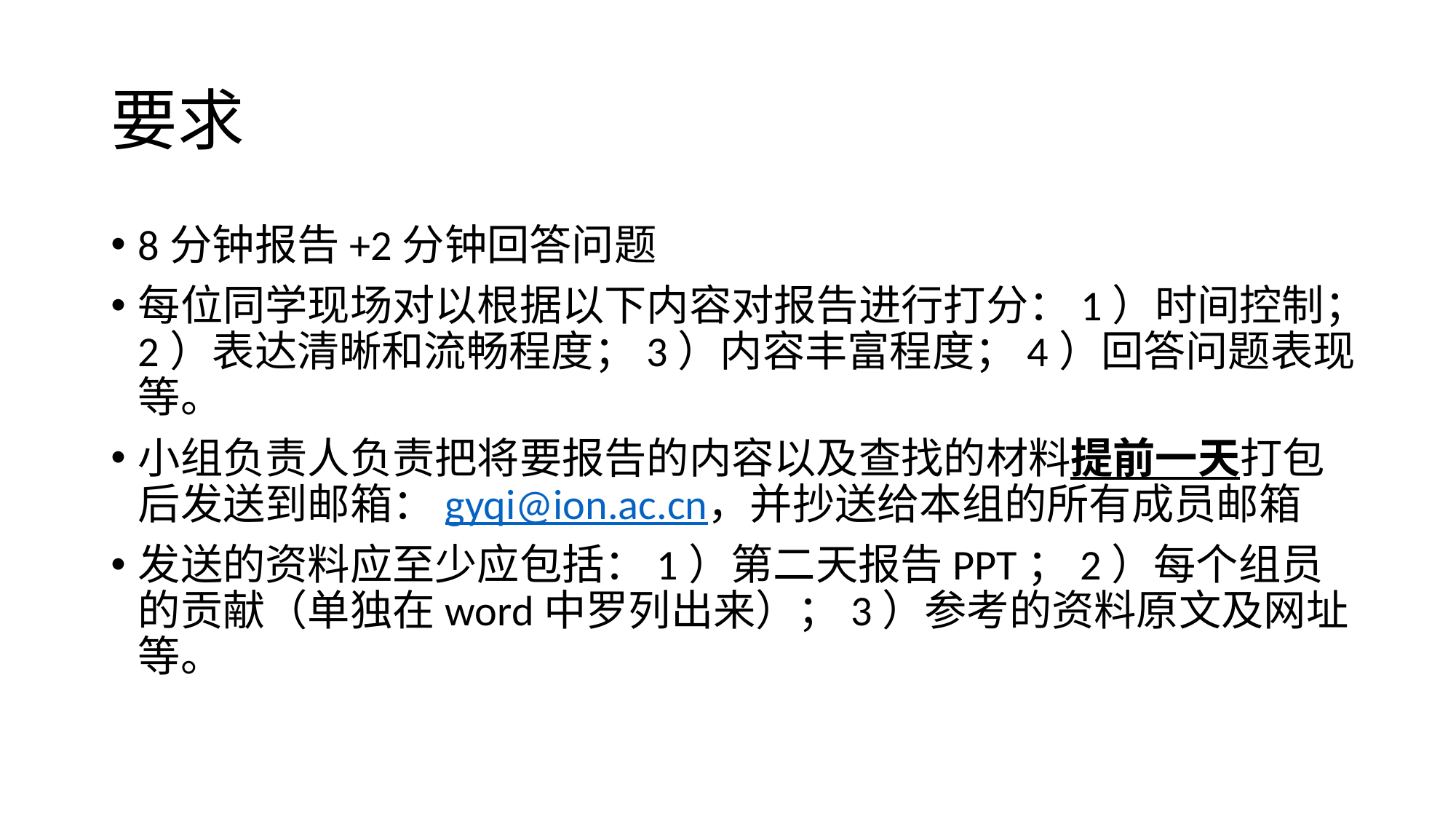

# 要求
8分钟报告+2分钟回答问题
每位同学现场对以根据以下内容对报告进行打分：1）时间控制；2）表达清晰和流畅程度；3）内容丰富程度；4）回答问题表现等。
小组负责人负责把将要报告的内容以及查找的材料提前一天打包后发送到邮箱：gyqi@ion.ac.cn，并抄送给本组的所有成员邮箱
发送的资料应至少应包括：1）第二天报告PPT；2）每个组员的贡献（单独在word中罗列出来）；3）参考的资料原文及网址等。